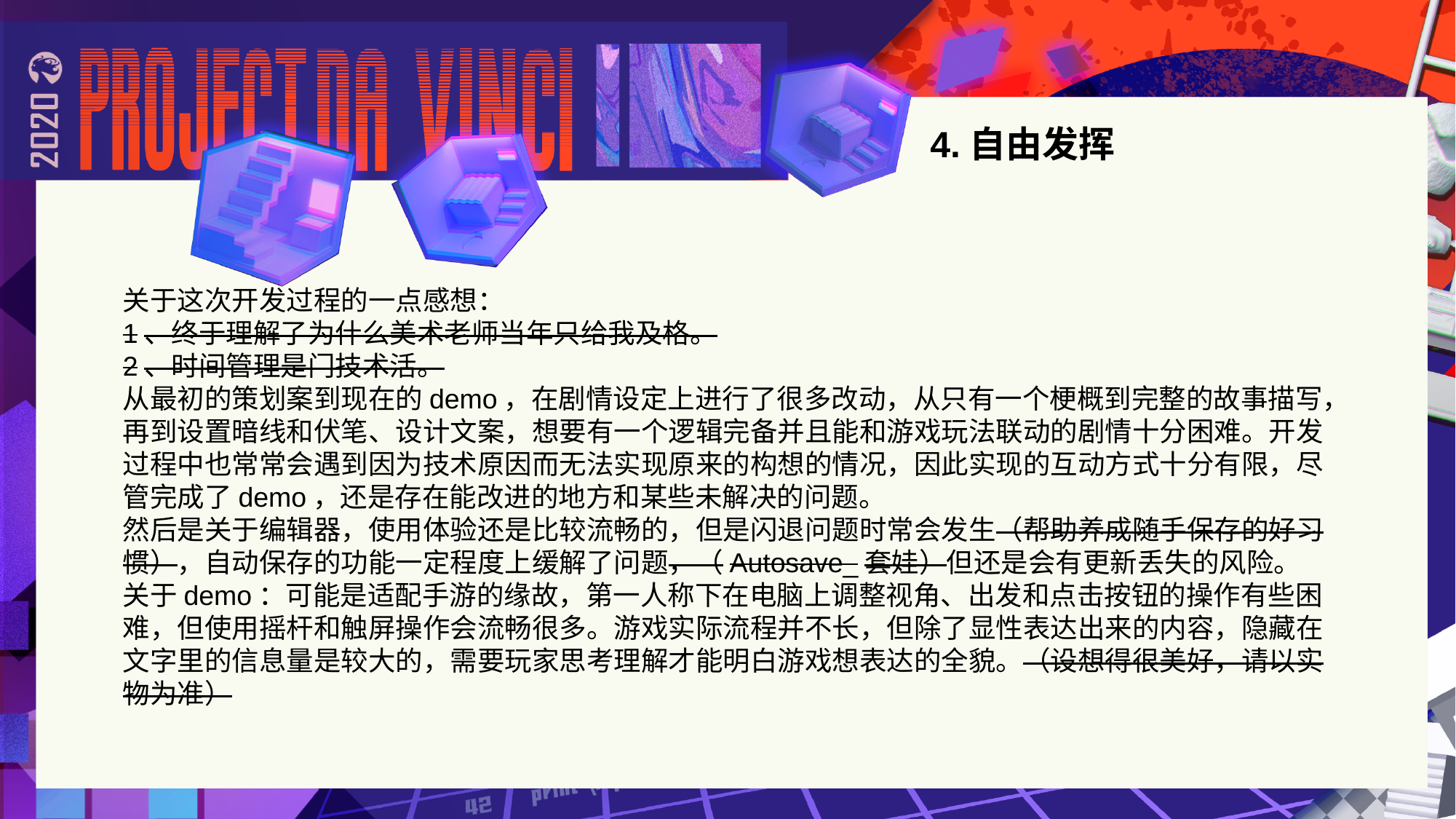

# 4.自由发挥
关于这次开发过程的一点感想：
1、终于理解了为什么美术老师当年只给我及格。
2、时间管理是门技术活。
从最初的策划案到现在的demo，在剧情设定上进行了很多改动，从只有一个梗概到完整的故事描写，再到设置暗线和伏笔、设计文案，想要有一个逻辑完备并且能和游戏玩法联动的剧情十分困难。开发过程中也常常会遇到因为技术原因而无法实现原来的构想的情况，因此实现的互动方式十分有限，尽管完成了demo，还是存在能改进的地方和某些未解决的问题。
然后是关于编辑器，使用体验还是比较流畅的，但是闪退问题时常会发生（帮助养成随手保存的好习惯），自动保存的功能一定程度上缓解了问题，（Autosave_套娃）但还是会有更新丢失的风险。
关于demo：可能是适配手游的缘故，第一人称下在电脑上调整视角、出发和点击按钮的操作有些困难，但使用摇杆和触屏操作会流畅很多。游戏实际流程并不长，但除了显性表达出来的内容，隐藏在文字里的信息量是较大的，需要玩家思考理解才能明白游戏想表达的全貌。（设想得很美好，请以实物为准）